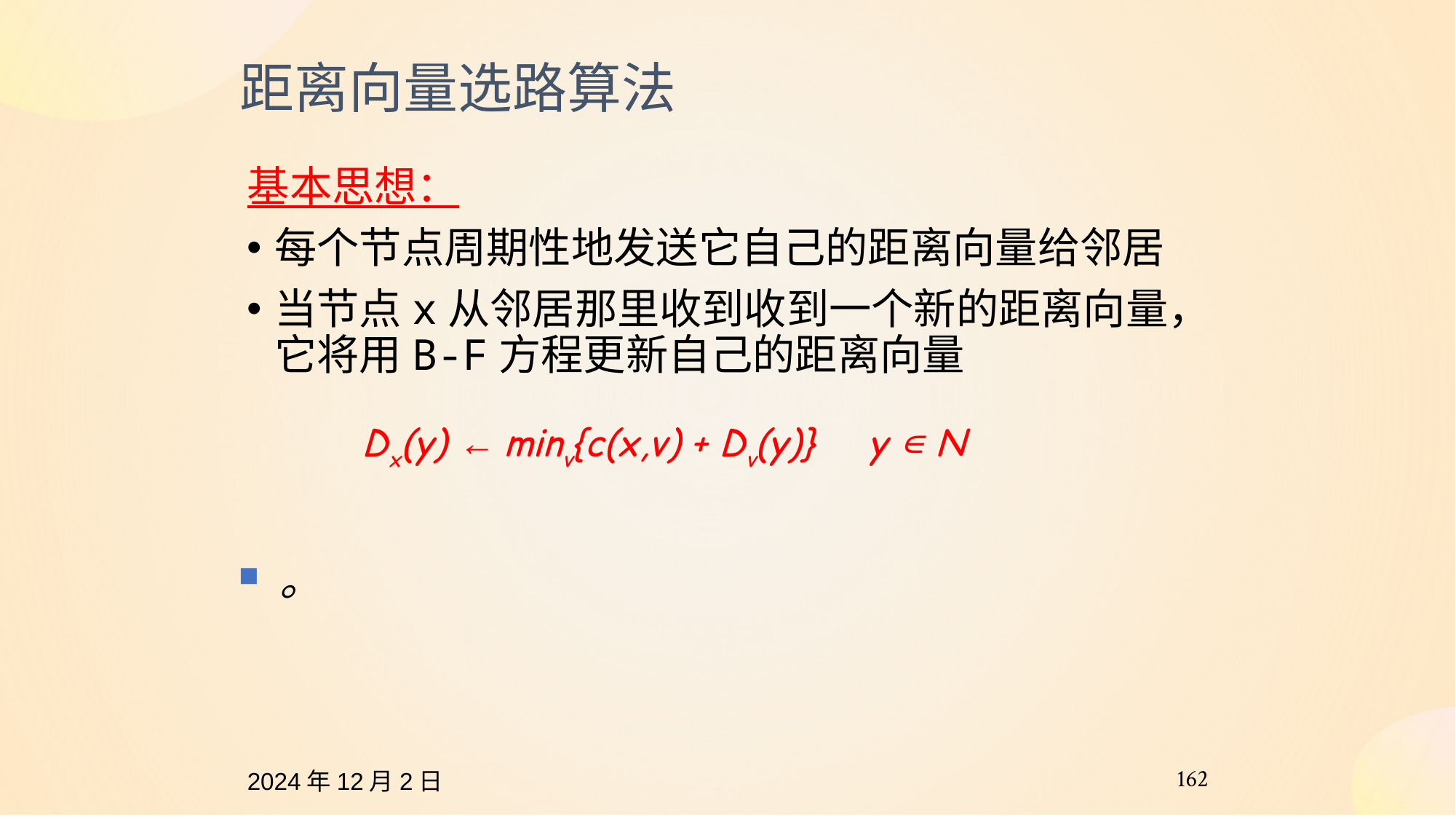

距离向量选路算法
基本思想：
每个节点周期性地发送它自己的距离向量给邻居
当节点x从邻居那里收到收到一个新的距离向量，它将用B-F方程更新自己的距离向量
Dx(y) ← minv{c(x,v) + Dv(y)}     y ∊ N
。
162
2024年12月2日